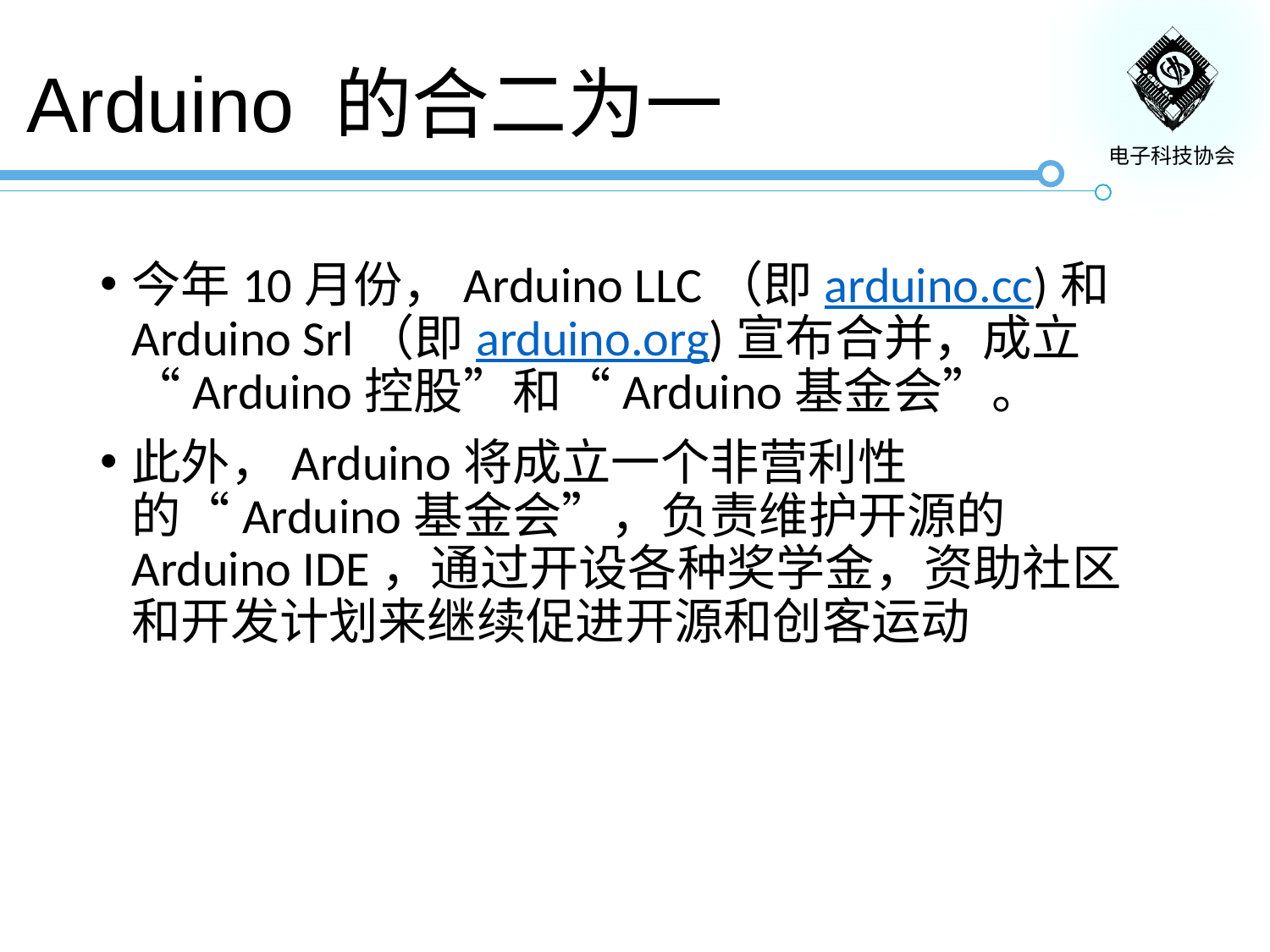

# Arduino 的合二为一
今年10月份，Arduino LLC（即arduino.cc)和Arduino Srl（即arduino.org)宣布合并，成立“Arduino控股”和“Arduino基金会”。
此外，Arduino将成立一个非营利性的“Arduino基金会”，负责维护开源的Arduino IDE，通过开设各种奖学金，资助社区和开发计划来继续促进开源和创客运动